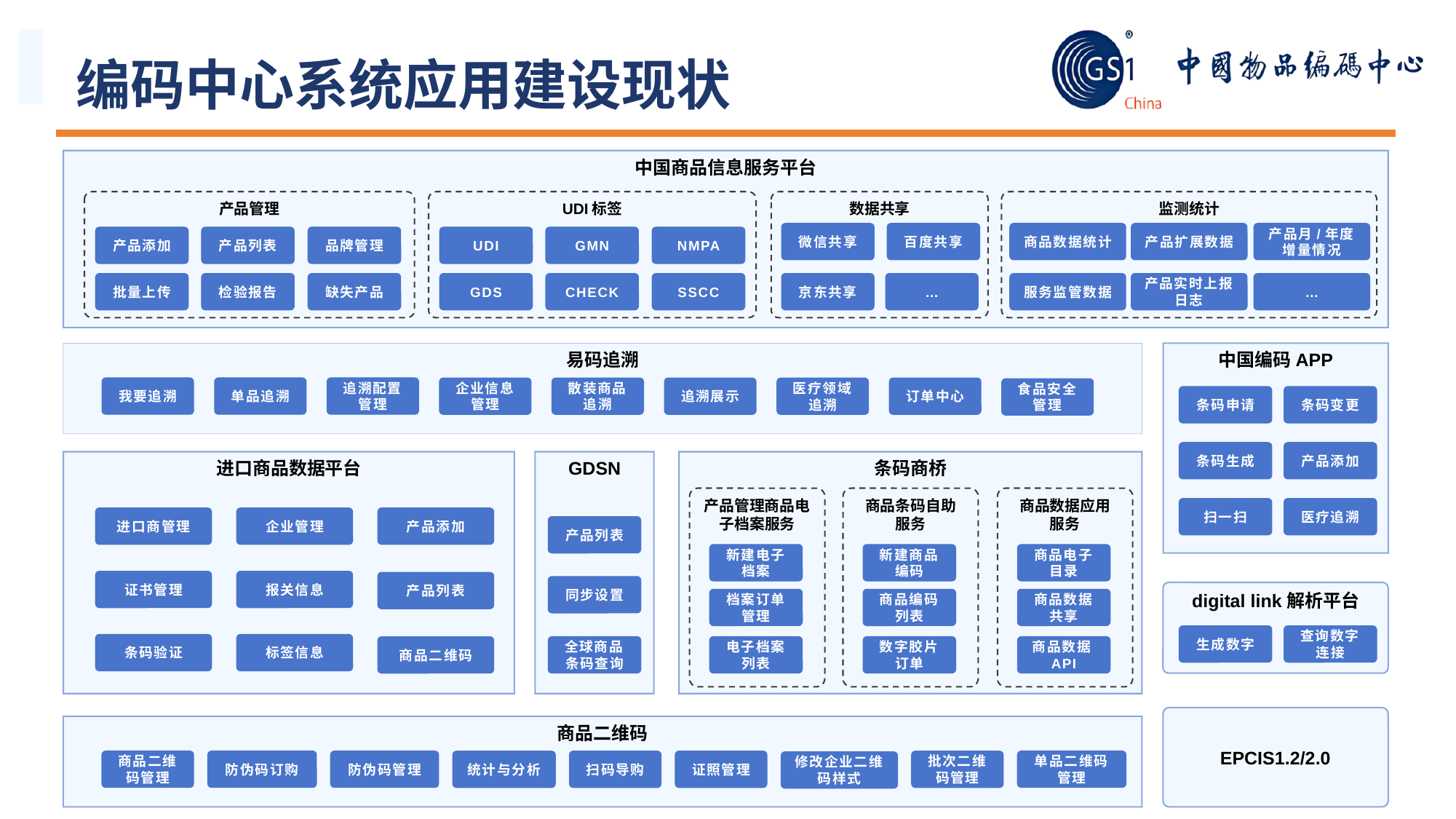

编码中心系统应用建设现状
中国商品信息服务平台
产品管理
产品添加
产品列表
品牌管理
批量上传
检验报告
缺失产品
UDI标签
UDI
GMN
NMPA
GDS
CHECK
SSCC
微信共享
百度共享
京东共享
数据共享
监测统计
商品数据统计
产品扩展数据
产品月/年度增量情况
…
服务监管数据
产品实时上报日志
…
易码追溯
我要追溯
单品追溯
追溯配置管理
企业信息管理
散装商品追溯
追溯展示
订单中心
医疗领域追溯
食品安全管理
中国编码APP
条码申请
条码变更
条码生成
产品添加
扫一扫
医疗追溯
进口商品数据平台
GDSN
条码商桥
产品管理商品电子档案服务
商品条码自助
服务
商品数据应用
服务
新建电子档案
新建商品编码
商品电子目录
档案订单管理
商品编码列表
商品数据共享
电子档案列表
数字胶片订单
商品数据API
进口商管理
企业管理
产品添加
产品列表
证书管理
报关信息
产品列表
同步设置
digital link解析平台
生成数字
查询数字连接
条码验证
标签信息
全球商品条码查询
商品二维码
EPCIS1.2/2.0
商品二维码
商品二维码管理
防伪码订购
防伪码管理
单品二维码管理
统计与分析
扫码导购
证照管理
批次二维码管理
修改企业二维码样式